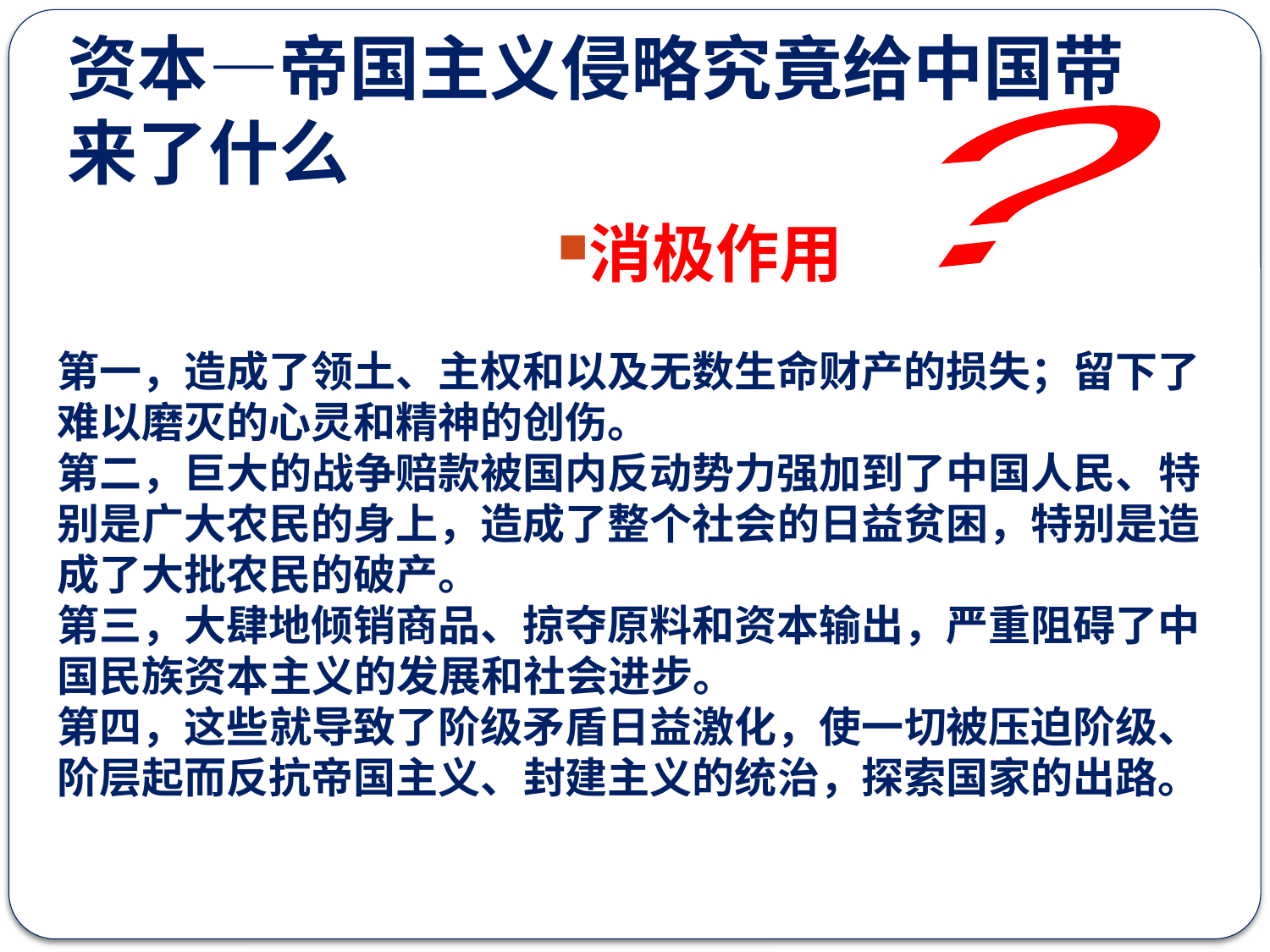

# 资本—帝国主义侵略究竟给中国带来了什么
?
消极作用
第一，造成了领土、主权和以及无数生命财产的损失；留下了难以磨灭的心灵和精神的创伤。
第二，巨大的战争赔款被国内反动势力强加到了中国人民、特别是广大农民的身上，造成了整个社会的日益贫困，特别是造成了大批农民的破产。
第三，大肆地倾销商品、掠夺原料和资本输出，严重阻碍了中国民族资本主义的发展和社会进步。
第四，这些就导致了阶级矛盾日益激化，使一切被压迫阶级、阶层起而反抗帝国主义、封建主义的统治，探索国家的出路。